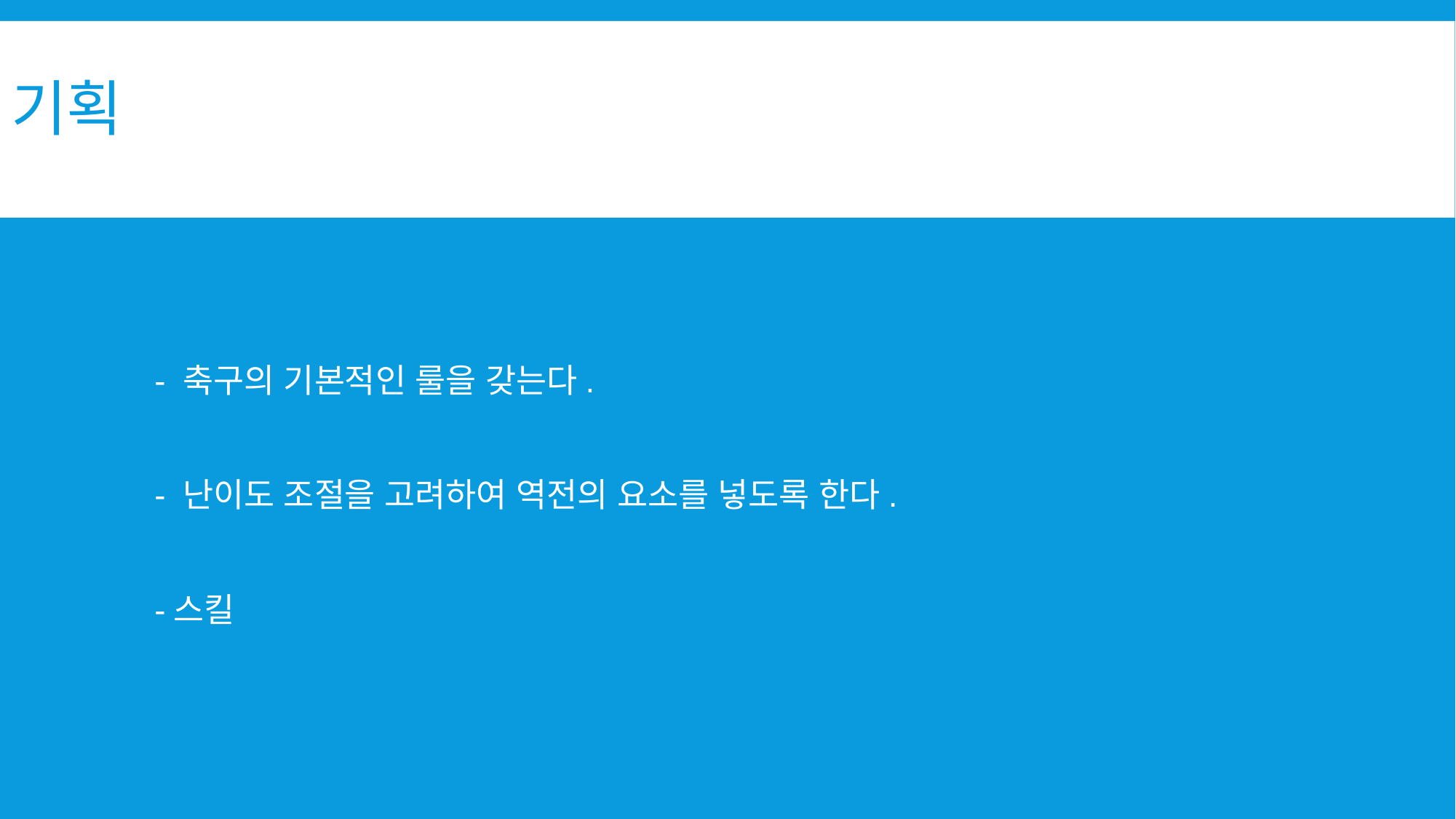

# 기획

- 축구의 기본적인 룰을 갖는다.

- 난이도 조절을 고려하여 역전의 요소를 넣도록 한다.

-스킬